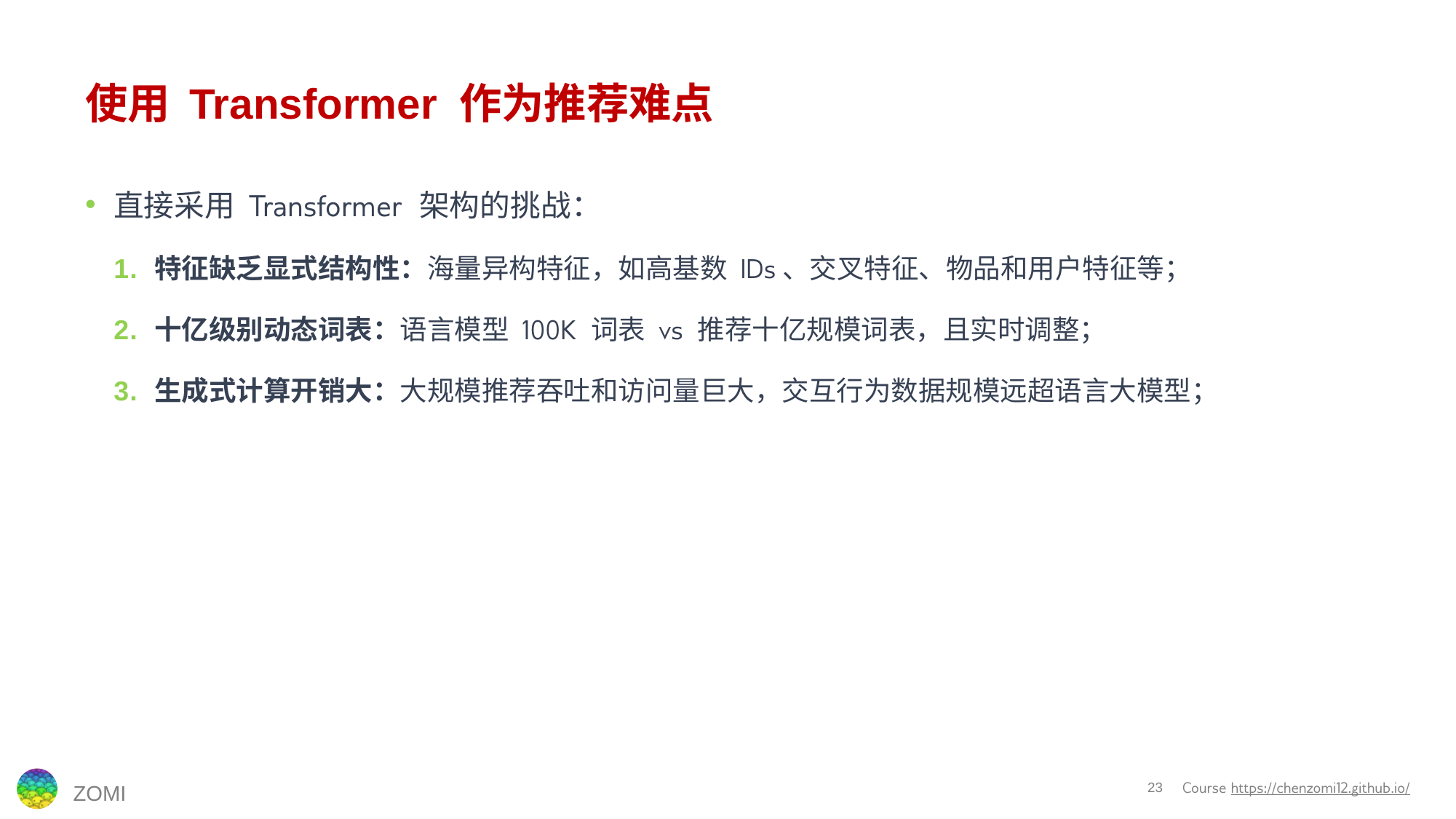

# 使用 Transformer 作为推荐难点
直接采用 Transformer 架构的挑战：
特征缺乏显式结构性：海量异构特征，如高基数 IDs、交叉特征、物品和用户特征等；
十亿级别动态词表：语言模型 100K 词表 vs 推荐十亿规模词表，且实时调整；
生成式计算开销大：大规模推荐吞吐和访问量巨大，交互行为数据规模远超语言大模型；